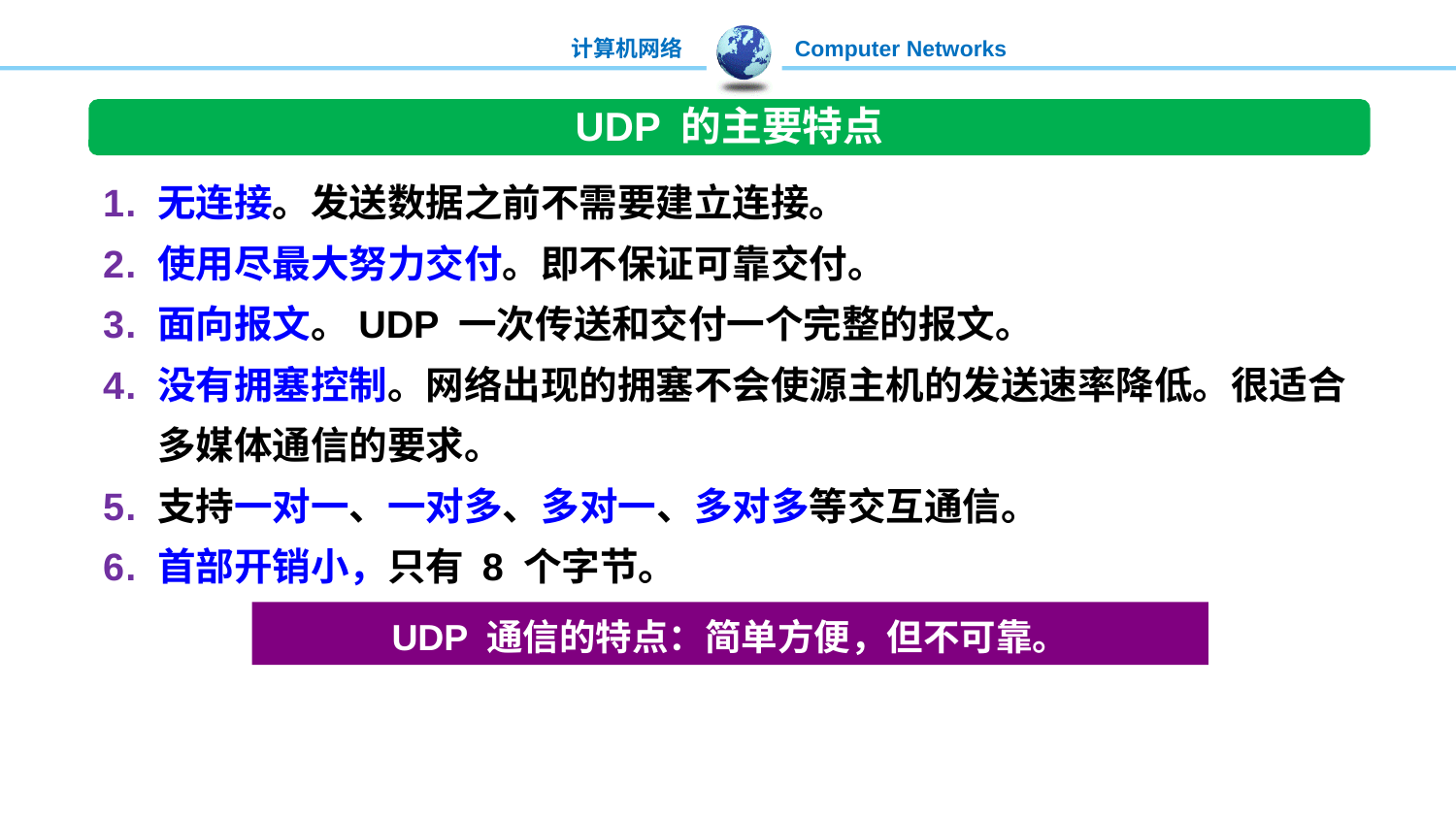

UDP 的主要特点

无连接。发送数据之前不需要建立连接。
使用尽最大努力交付。即不保证可靠交付。
面向报文。UDP 一次传送和交付一个完整的报文。
没有拥塞控制。网络出现的拥塞不会使源主机的发送速率降低。很适合多媒体通信的要求。
支持一对一、一对多、多对一、多对多等交互通信。
首部开销小，只有 8 个字节。
UDP 通信的特点：简单方便，但不可靠。